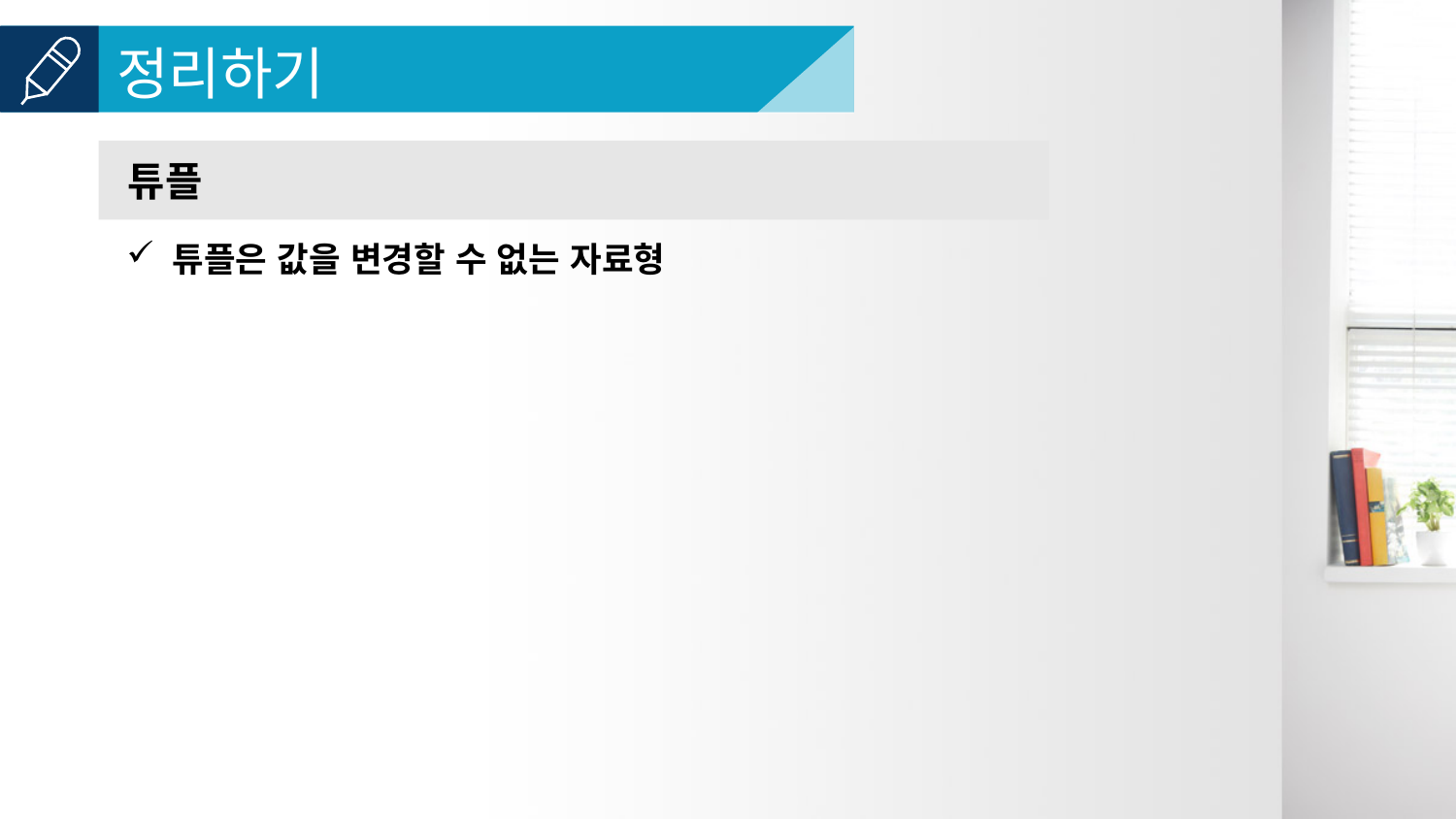

튜플
튜플은 값을 변경할 수 없는 자료형